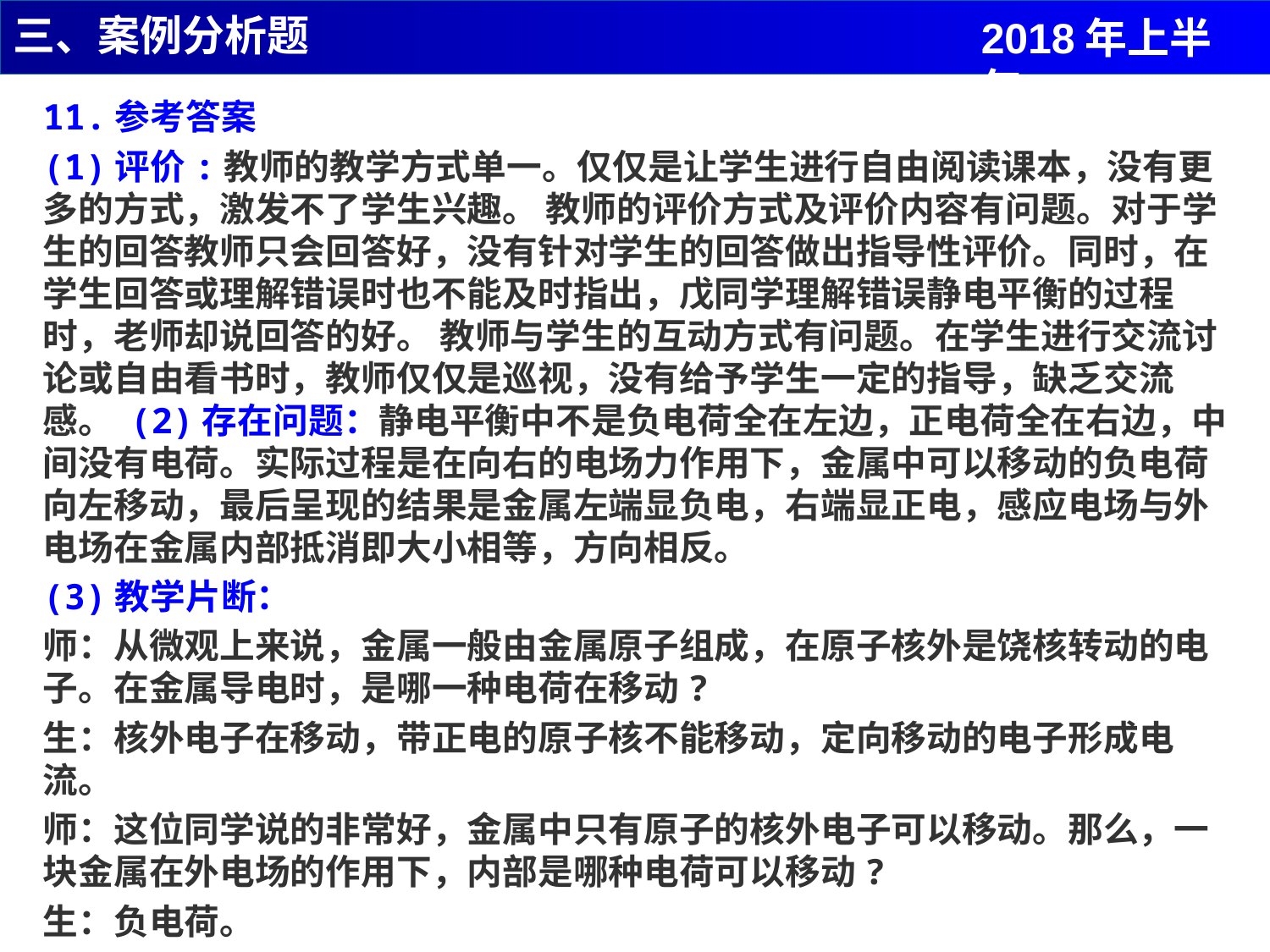

三、案例分析题
2018年上半年
11.参考答案
(1)评价:教师的教学方式单一。仅仅是让学生进行自由阅读课本，没有更多的方式，激发不了学生兴趣。 教师的评价方式及评价内容有问题。对于学生的回答教师只会回答好，没有针对学生的回答做出指导性评价。同时，在学生回答或理解错误时也不能及时指出，戊同学理解错误静电平衡的过程时，老师却说回答的好。 教师与学生的互动方式有问题。在学生进行交流讨论或自由看书时，教师仅仅是巡视，没有给予学生一定的指导，缺乏交流感。 (2)存在问题：静电平衡中不是负电荷全在左边，正电荷全在右边，中间没有电荷。实际过程是在向右的电场力作用下，金属中可以移动的负电荷向左移动，最后呈现的结果是金属左端显负电，右端显正电，感应电场与外电场在金属内部抵消即大小相等，方向相反。
(3)教学片断：
师：从微观上来说，金属一般由金属原子组成，在原子核外是饶核转动的电子。在金属导电时，是哪一种电荷在移动?
生：核外电子在移动，带正电的原子核不能移动，定向移动的电子形成电流。
师：这位同学说的非常好，金属中只有原子的核外电子可以移动。那么，一块金属在外电场的作用下，内部是哪种电荷可以移动?
生：负电荷。